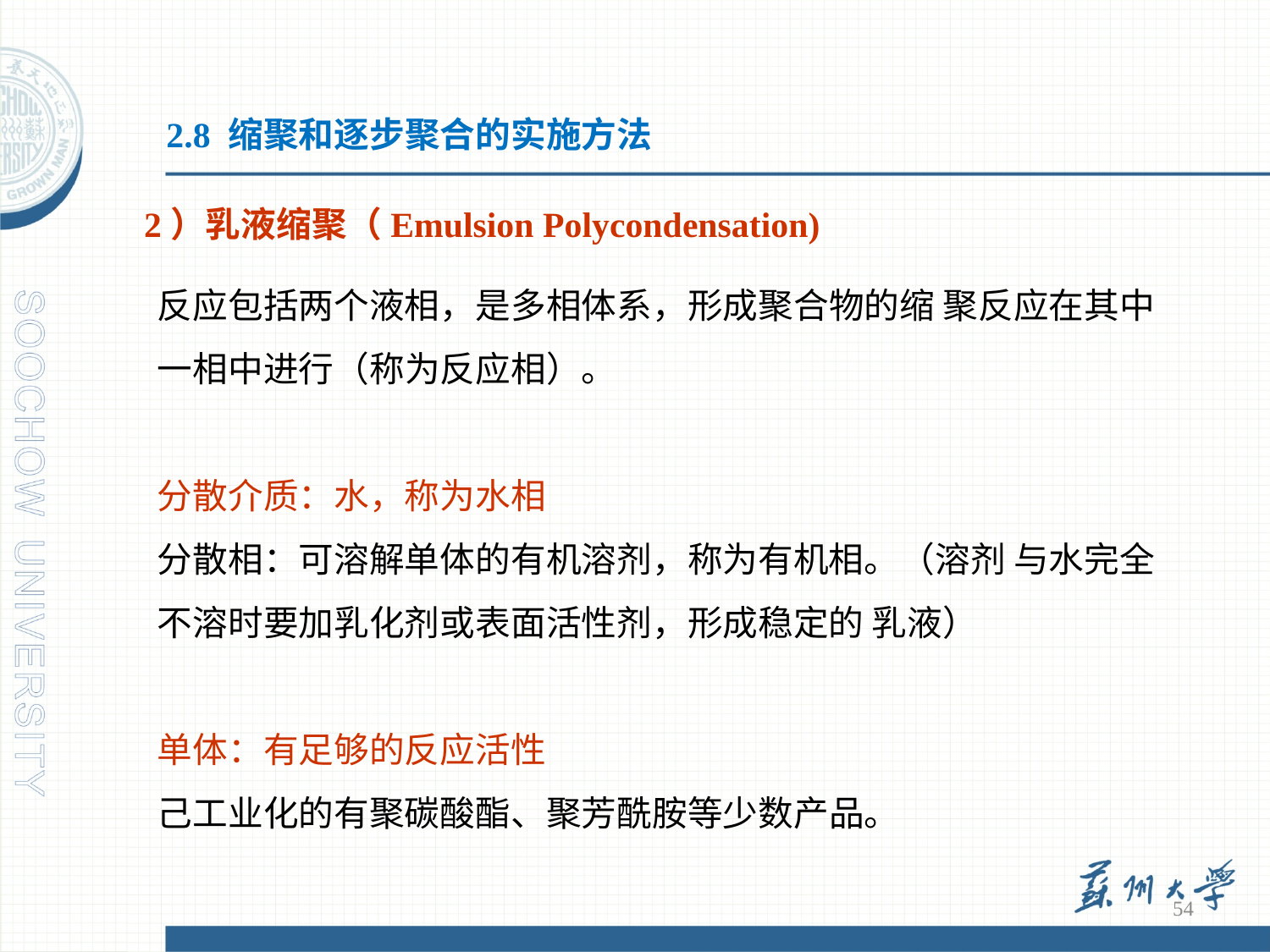

2.8 缩聚和逐步聚合的实施方法
2）乳液缩聚（Emulsion Polycondensation)
反应包括两个液相，是多相体系，形成聚合物的缩 聚反应在其中一相中进行（称为反应相）。

分散介质：水，称为水相
分散相：可溶解单体的有机溶剂，称为有机相。（溶剂 与水完全不溶时要加乳化剂或表面活性剂，形成稳定的 乳液）

单体：有足够的反应活性
己工业化的有聚碳酸酯、聚芳酰胺等少数产品。
54